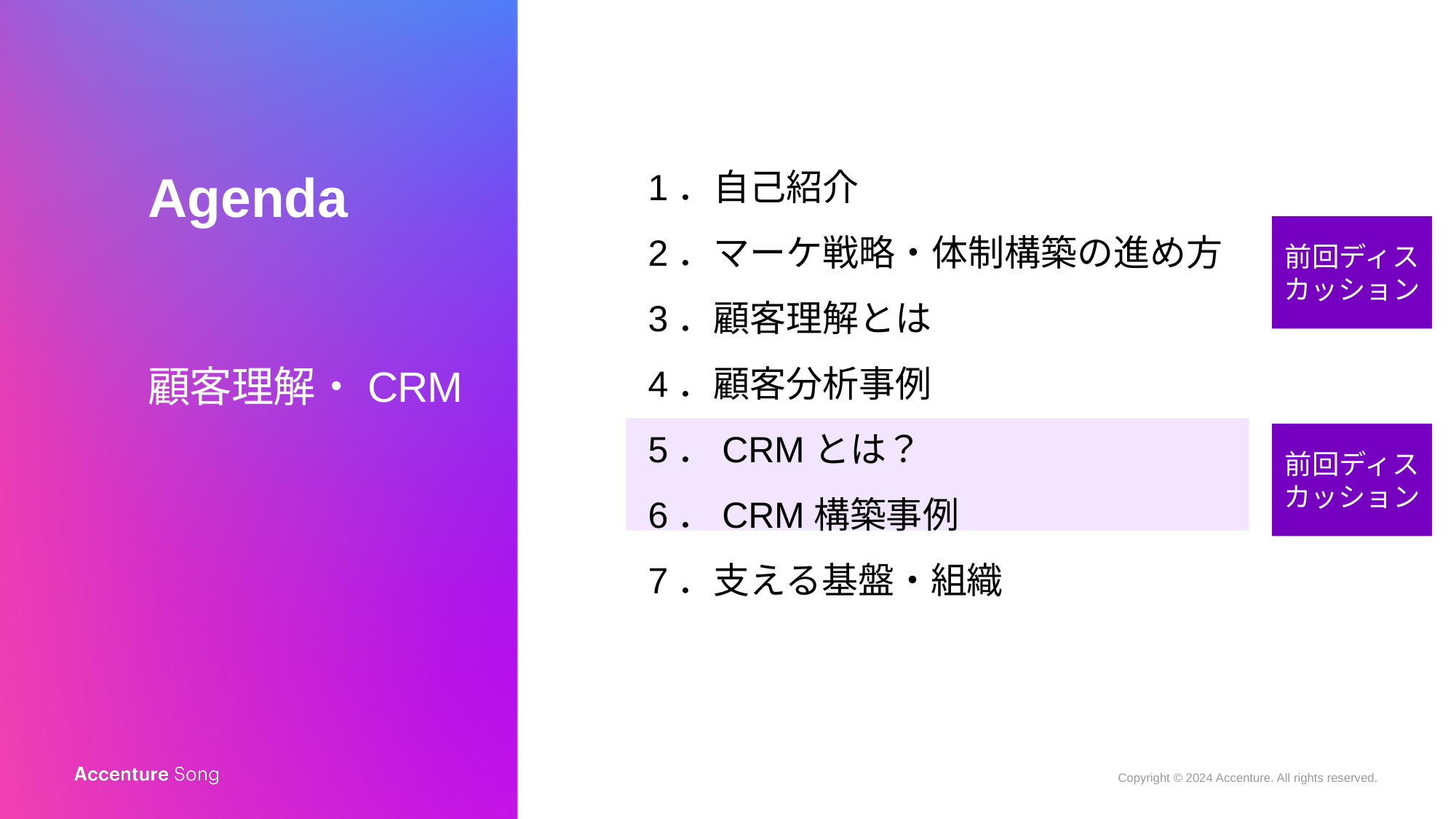

1．自己紹介
2．マーケ戦略・体制構築の進め方
3．顧客理解とは
4．顧客分析事例
5．CRMとは？
6．CRM構築事例
7．支える基盤・組織
# Agenda
前回ディスカッション

顧客理解・CRM

前回ディスカッション